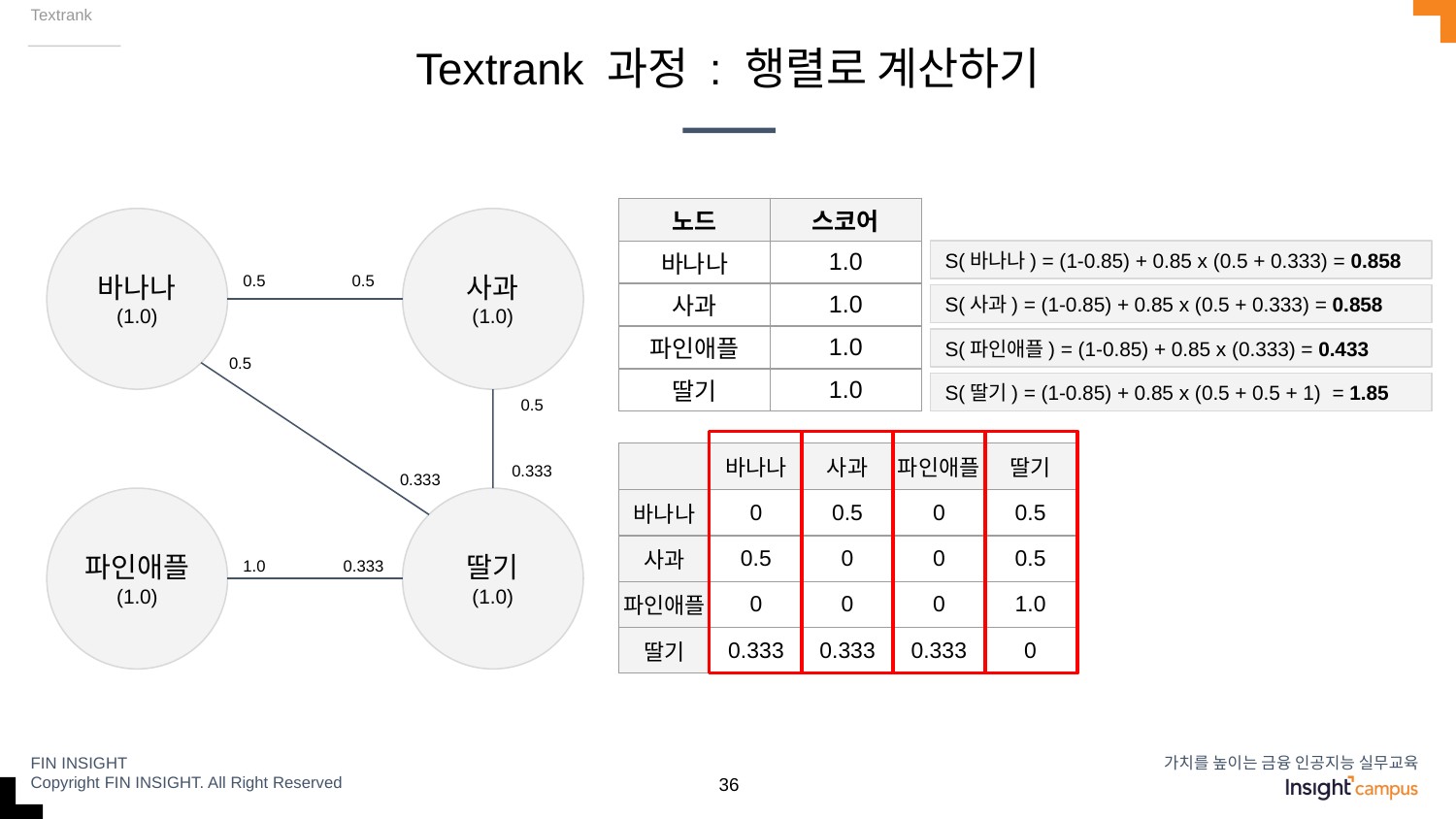

Textrank

# Textrank 과정 : 행렬로 계산하기
| 노드 | 스코어 |
| --- | --- |
| 바나나 | 1.0 |
| 사과 | 1.0 |
| 파인애플 | 1.0 |
| 딸기 | 1.0 |
바나나
(1.0)
사과
(1.0)
0.5
0.5
0.5
0.5
0.333
0.333
파인애플
(1.0)
딸기
(1.0)
1.0
0.333
S(바나나) = (1-0.85) + 0.85 x (0.5 + 0.333) = 0.858
S(사과) = (1-0.85) + 0.85 x (0.5 + 0.333) = 0.858
S(파인애플) = (1-0.85) + 0.85 x (0.333) = 0.433
S(딸기) = (1-0.85) + 0.85 x (0.5 + 0.5 + 1)  = 1.85

|  | 바나나 | 사과 | 파인애플 | 딸기 |
| --- | --- | --- | --- | --- |
| 바나나 | 0 | 0.5 | 0 | 0.5 |
| 사과 | 0.5 | 0 | 0 | 0.5 |
| 파인애플 | 0 | 0 | 0 | 1.0 |
| 딸기 | 0.333 | 0.333 | 0.333 | 0 |
36